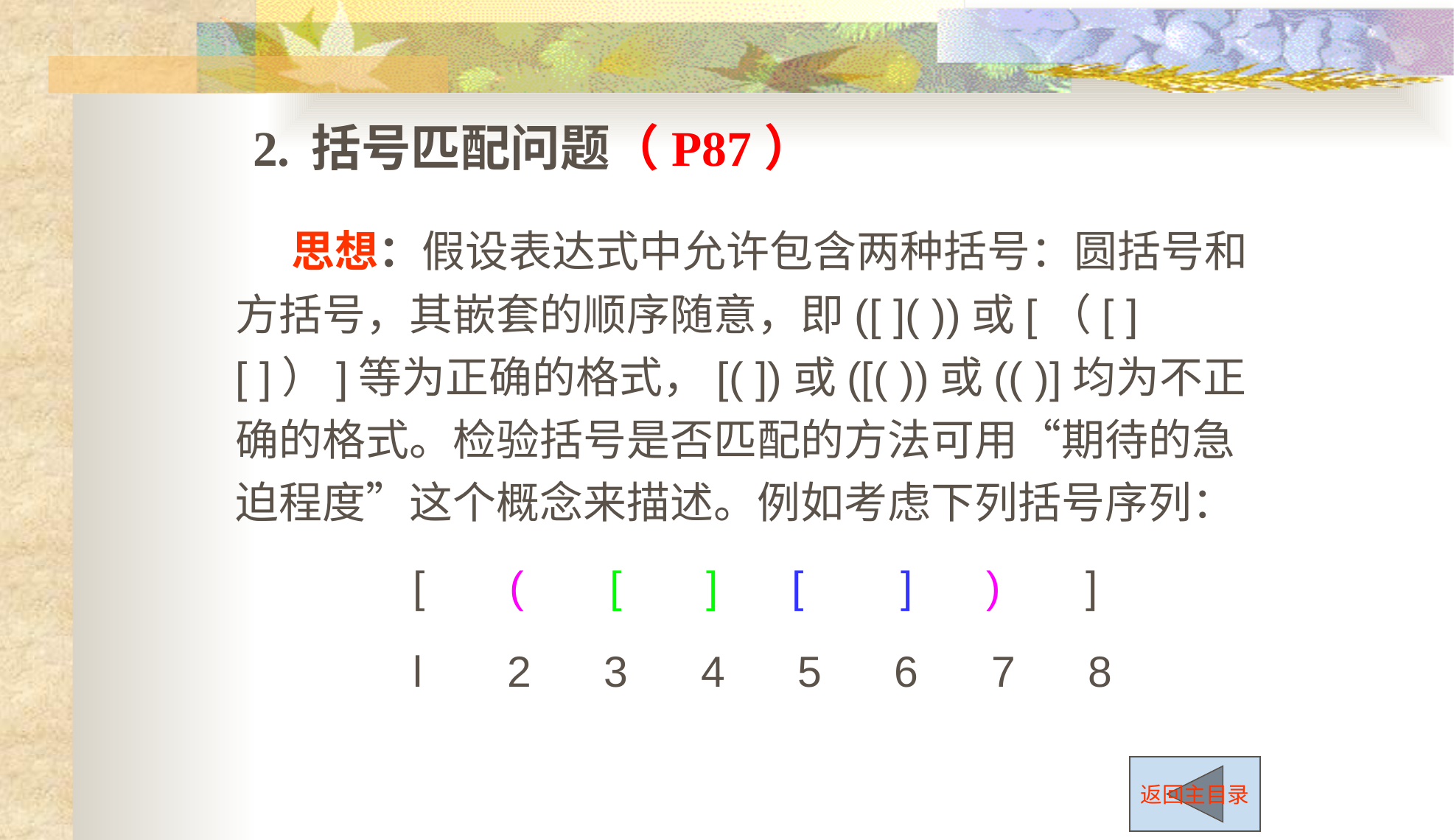

2. 括号匹配问题（P87）
思想：假设表达式中允许包含两种括号：圆括号和方括号，其嵌套的顺序随意，即([ ]( ))或[（[ ][ ]）]等为正确的格式，[( ])或([( ))或(( )]均为不正确的格式。检验括号是否匹配的方法可用“期待的急迫程度”这个概念来描述。例如考虑下列括号序列：
          [       (       [       ]      [        ]      )       ]
          l       2      3      4      5      6      7      8

返回主目录